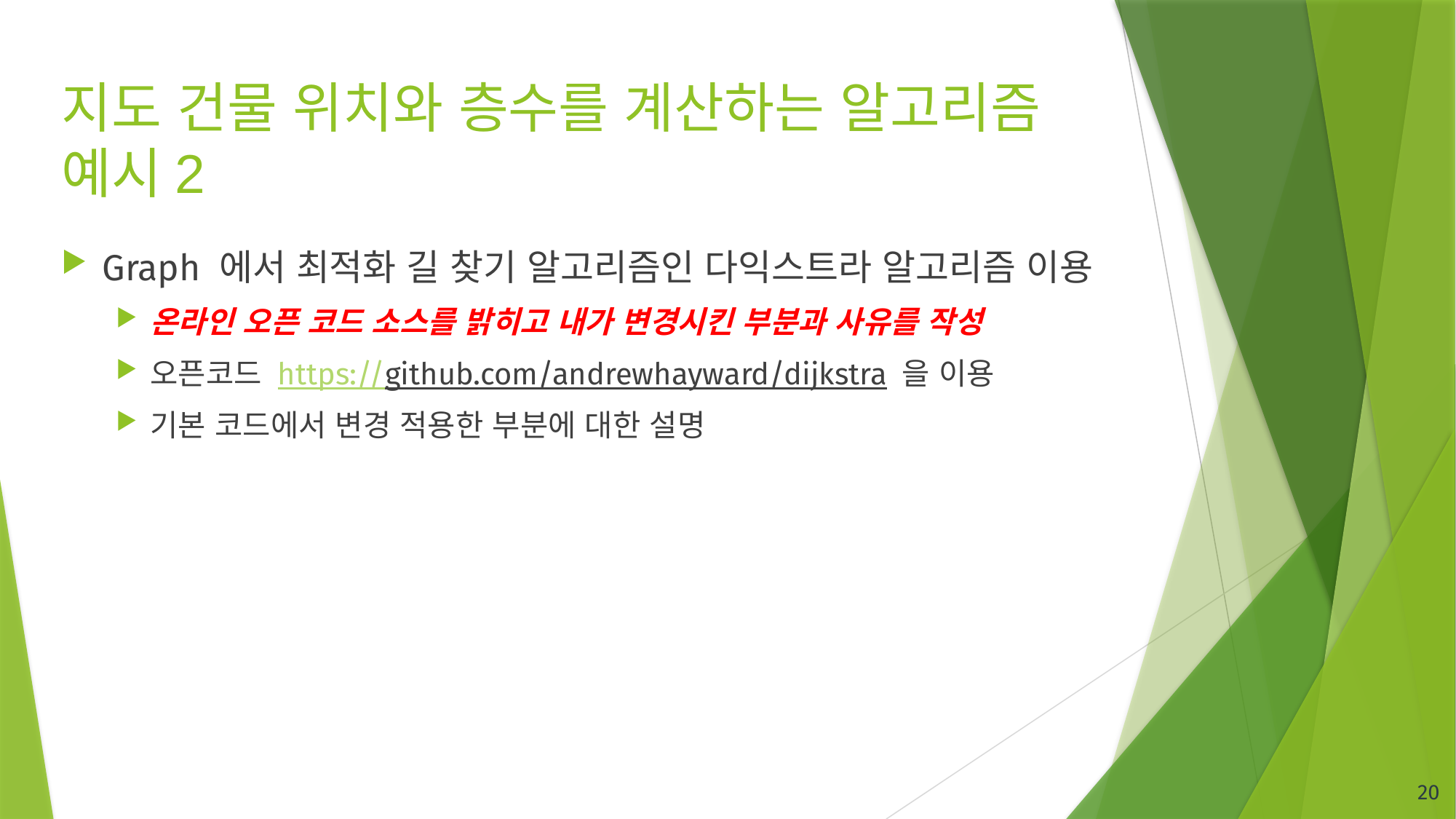

# 지도 건물 위치와 층수를 계산하는 알고리즘 예시2

Graph 에서 최적화 길 찾기 알고리즘인 다익스트라 알고리즘 이용
온라인 오픈 코드 소스를 밝히고 내가 변경시킨 부분과 사유를 작성
오픈코드 https://github.com/andrewhayward/dijkstra 을 이용
기본 코드에서 변경 적용한 부분에 대한 설명

20